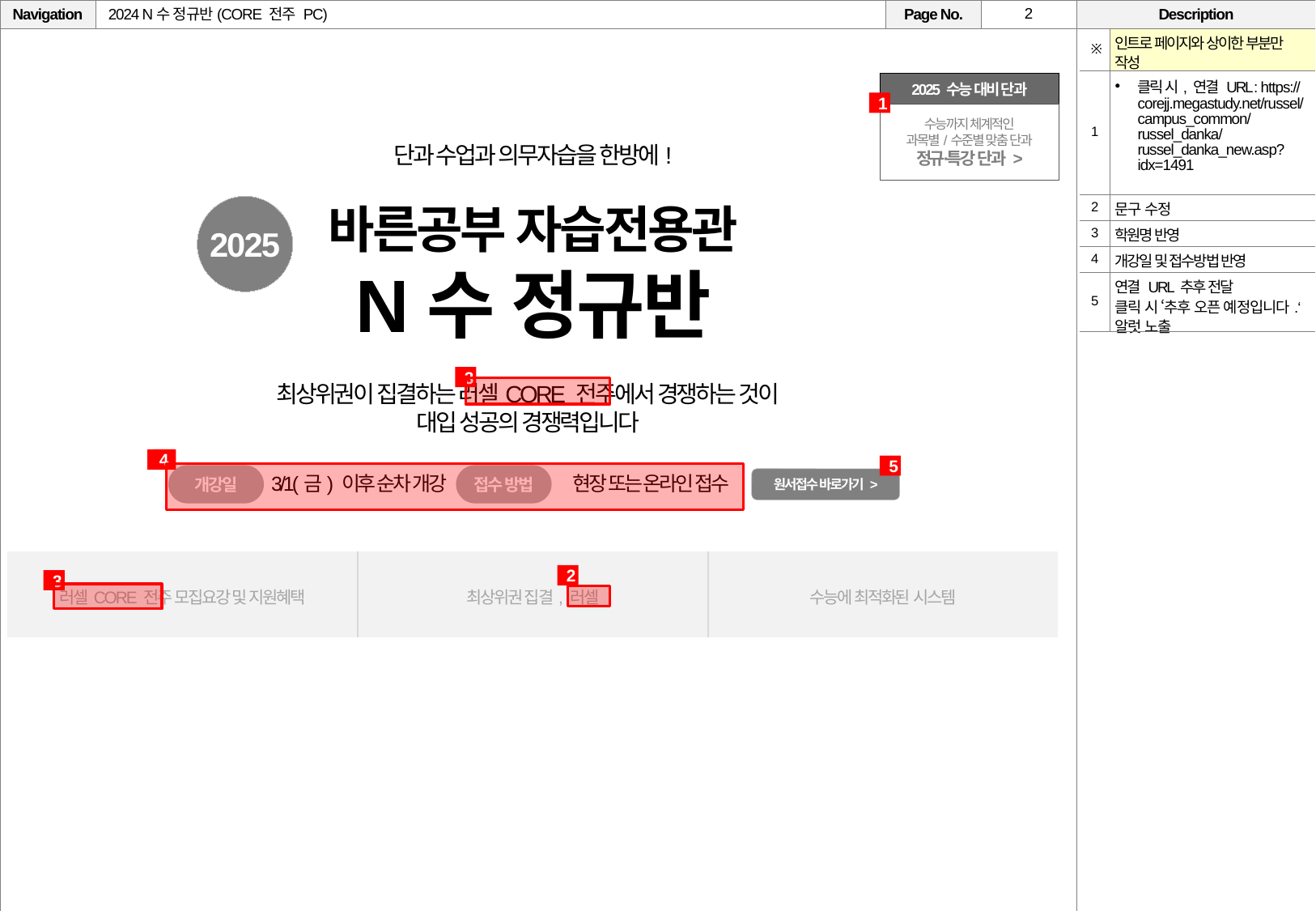

# 2024 N수 정규반(CORE 전주 PC)
| ※ | 인트로 페이지와 상이한 부분만 작성 |
| --- | --- |
| 1 | 클릭 시, 연결 URL : https://corejj.megastudy.net/russel/campus\_common/russel\_danka/russel\_danka\_new.asp?idx=1491 |
| 2 | 문구 수정 |
| 3 | 학원명 반영 |
| 4 | 개강일 및 접수방법 반영 |
| 5 | 연결 URL 추후 전달 클릭 시 ‘추후 오픈 예정입니다.‘ 알럿 노출 |
2025 수능 대비 단과
1
수능까지 체계적인
과목별/수준별 맞춤 단과
정규∙특강 단과 >
단과 수업과 의무자습을 한방에!
바른공부 자습전용관
N수 정규반
2025
3
최상위권이 집결하는 러셀CORE 전주에서 경쟁하는 것이
대입 성공의 경쟁력입니다

4
4
5

개강일
3/1(금) 이후 순차 개강
접수 방법
현장 또는 온라인 접수
원서접수 바로가기 >
| 러셀CORE 전주 모집요강 및 지원혜택 | 최상위권 집결, 러셀 | 수능에 최적화된 시스템 |
| --- | --- | --- |
2
3